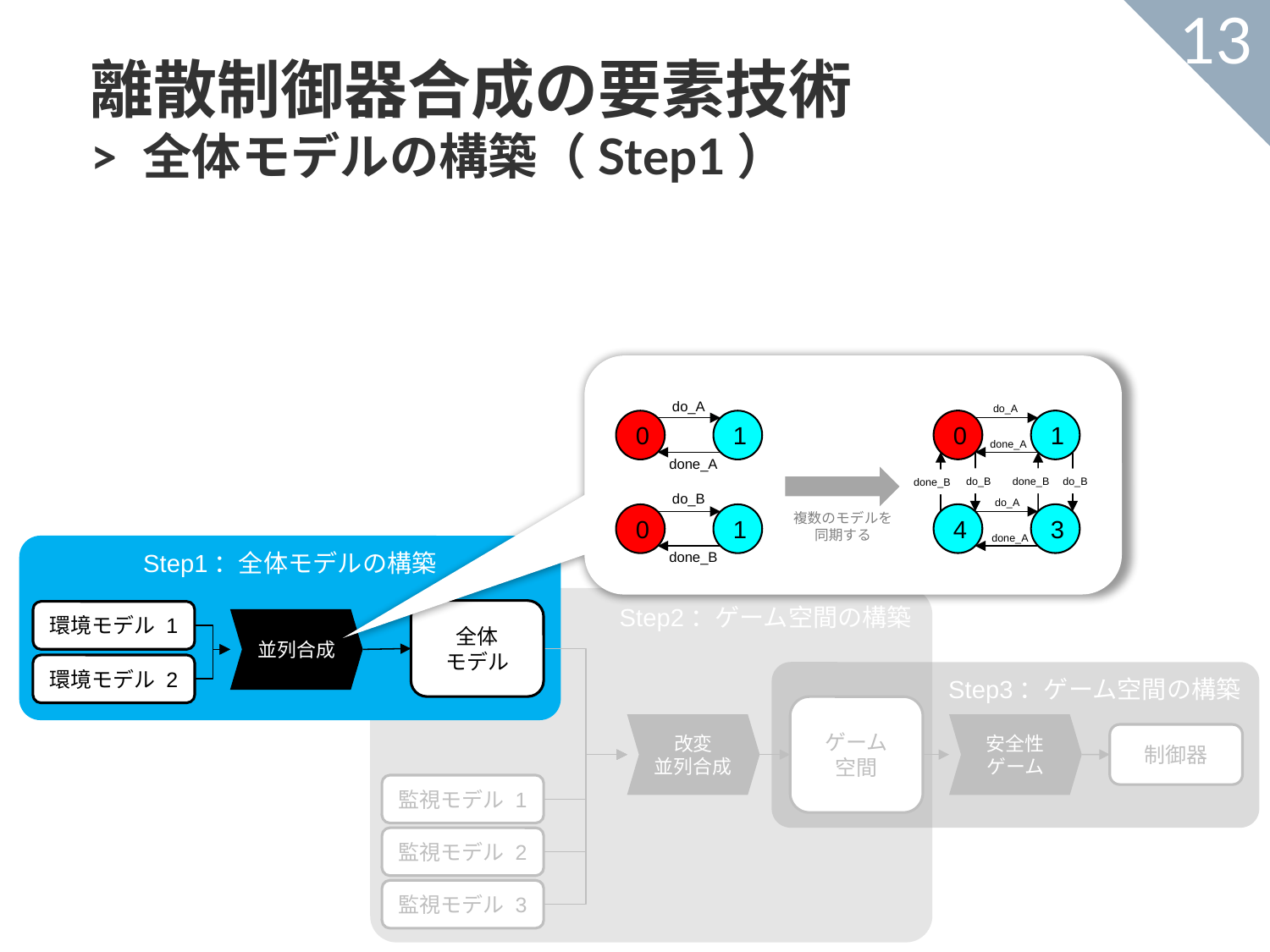

# 離散制御器合成の要素技術 > 全体モデルの構築（Step1）
139

do_A
do_A
0
1
0
1
done_A
done_A

done_B
do_B
do_B
done_B
do_B
do_A
複数のモデルを
同期する
4
3
0
1
done_A
Step1：全体モデルの構築
done_B
Step2：ゲーム空間の構築
全体
モデル
環境モデル 1
並列合成
環境モデル 2
Step3：ゲーム空間の構築
ゲーム
空間
改変
並列合成
安全性
ゲーム
制御器
監視モデル 1
監視モデル 2
監視モデル 3